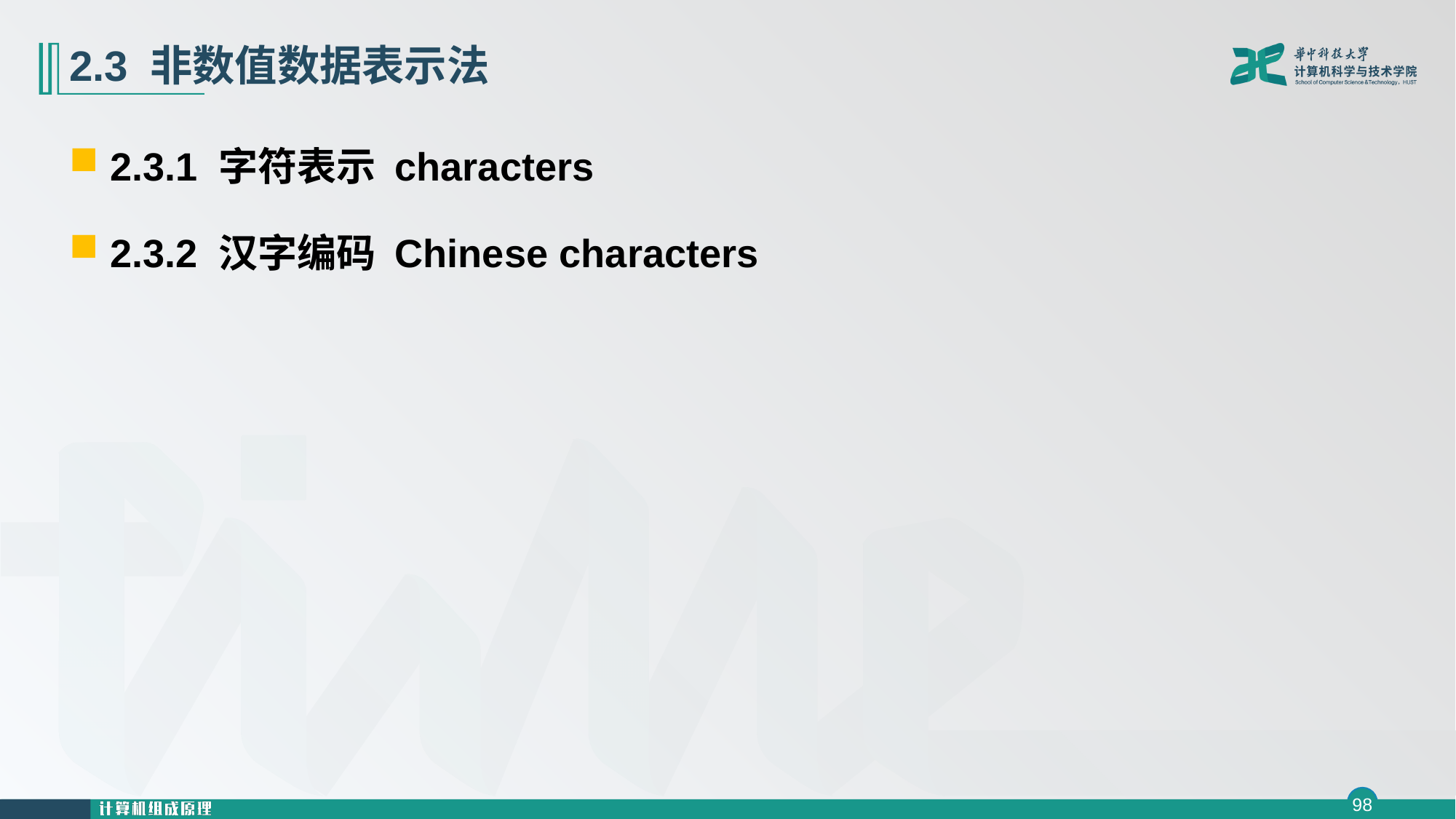

# 2.3 非数值数据表示法
2.3.1 字符表示 characters
2.3.2 汉字编码 Chinese characters